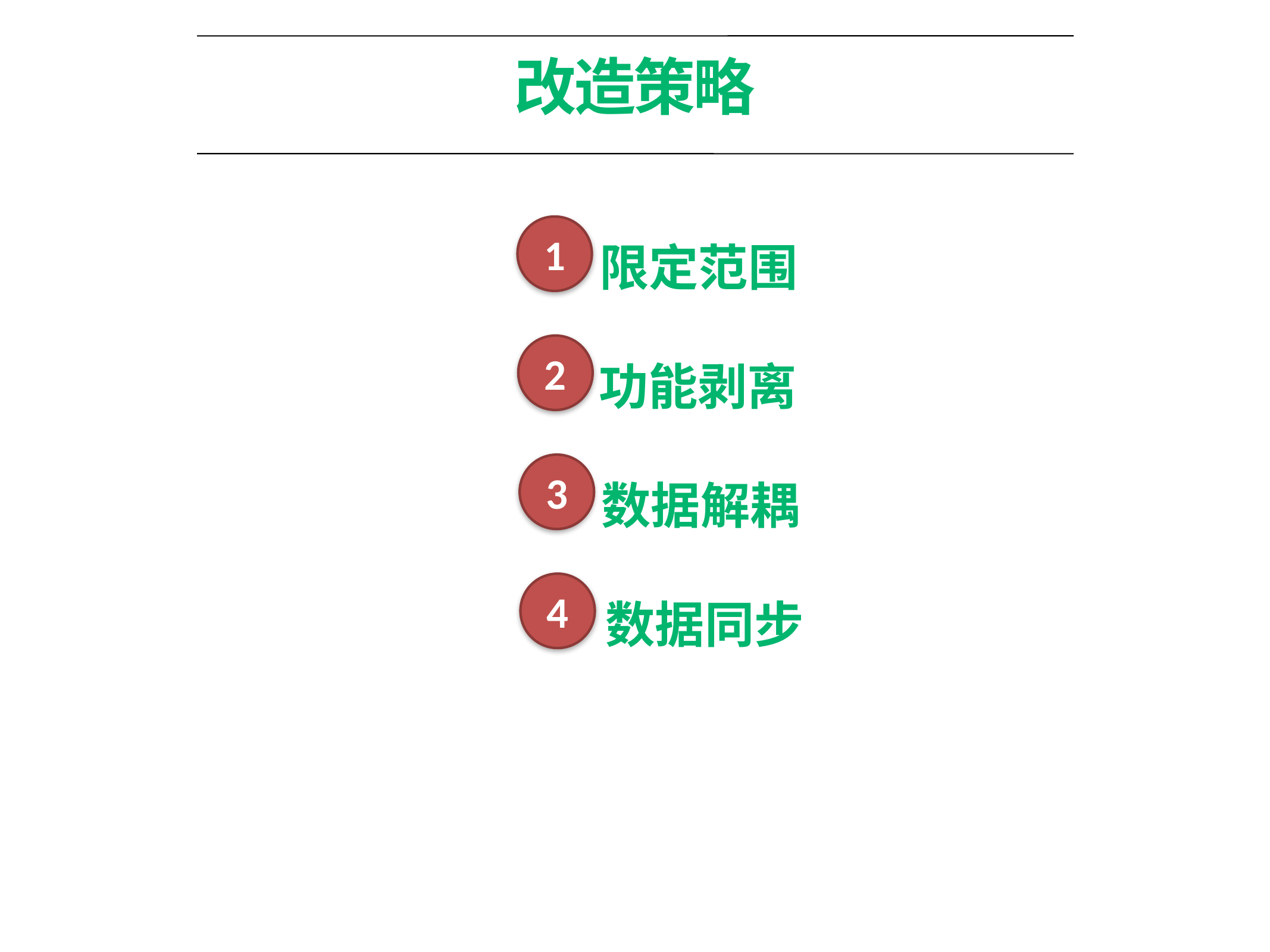

# 改造策略
1
限定范围
2
功能剥离
3
数据解耦
4
数据同步
12